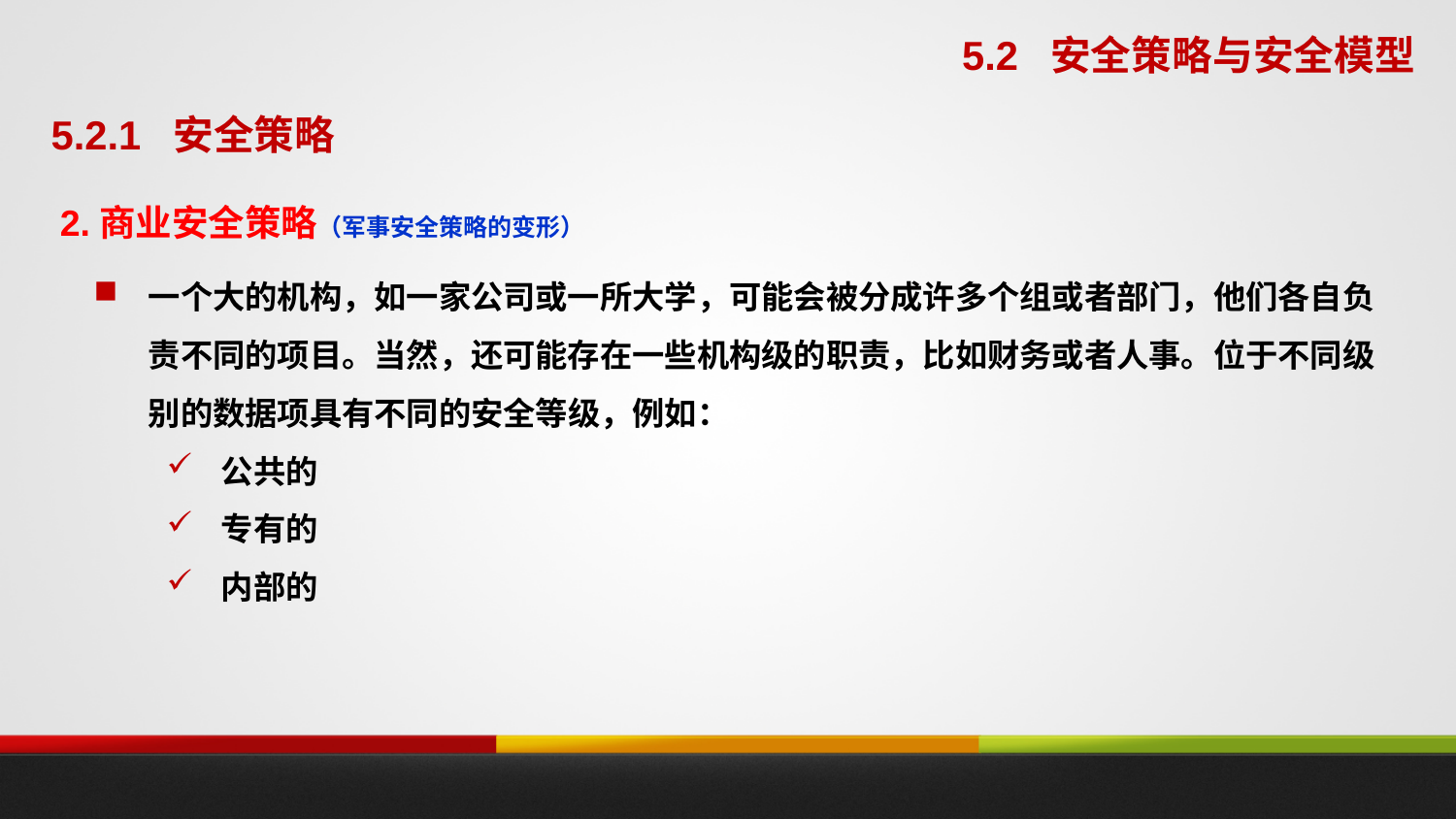

5.2  安全策略与安全模型
5.2.1  安全策略
2.商业安全策略（军事安全策略的变形）
一个大的机构，如一家公司或一所大学，可能会被分成许多个组或者部门，他们各自负责不同的项目。当然，还可能存在一些机构级的职责，比如财务或者人事。位于不同级别的数据项具有不同的安全等级，例如：
公共的
专有的
内部的